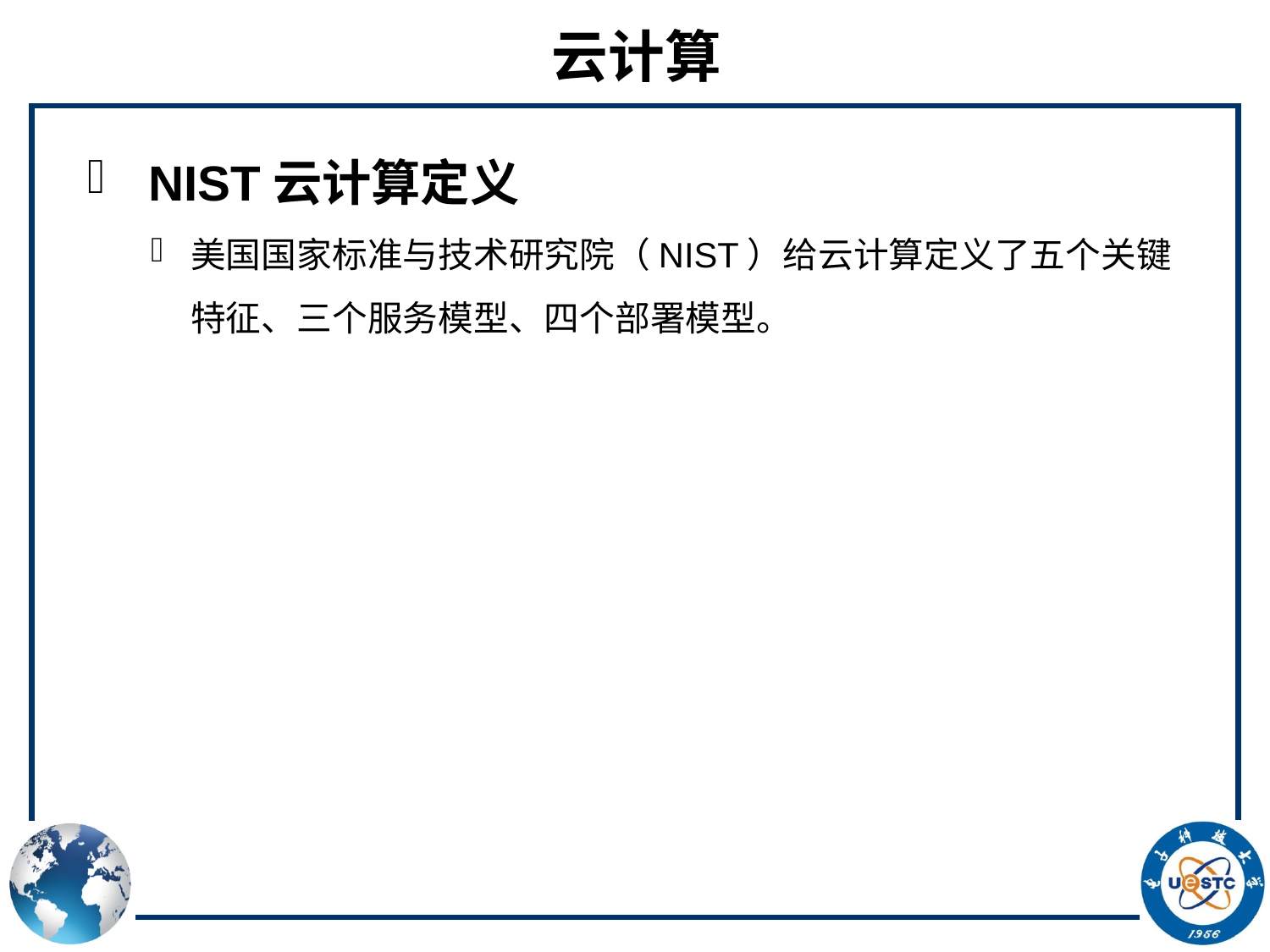

# 云计算
 NIST云计算定义
美国国家标准与技术研究院（NIST）给云计算定义了五个关键特征、三个服务模型、四个部署模型。